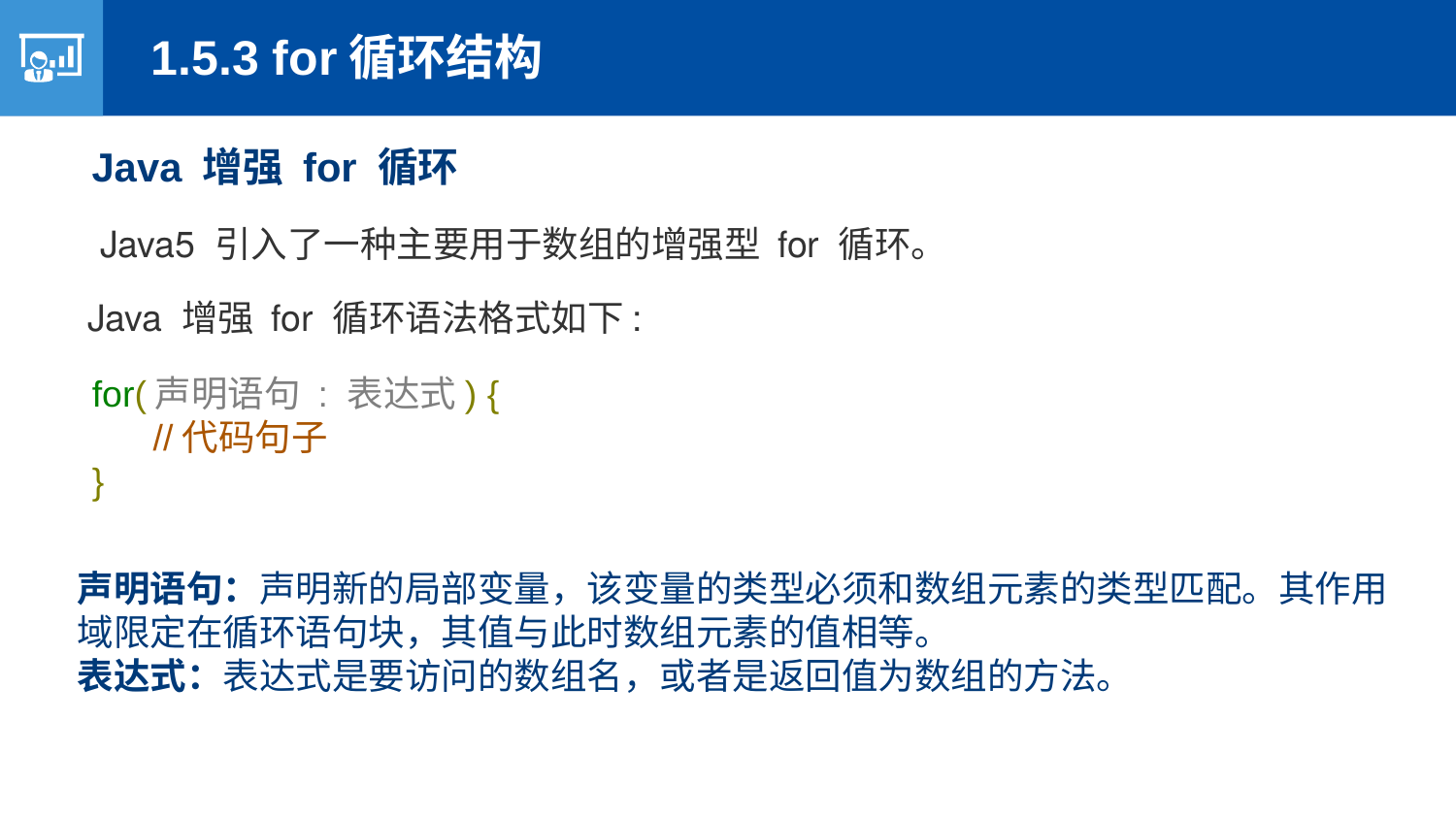

1.5.3 for循环结构
Java 增强 for 循环
Java5 引入了一种主要用于数组的增强型 for 循环。
Java 增强 for 循环语法格式如下:
for(声明语句 : 表达式) {
      //代码句子
}
声明语句：声明新的局部变量，该变量的类型必须和数组元素的类型匹配。其作用域限定在循环语句块，其值与此时数组元素的值相等。
表达式：表达式是要访问的数组名，或者是返回值为数组的方法。